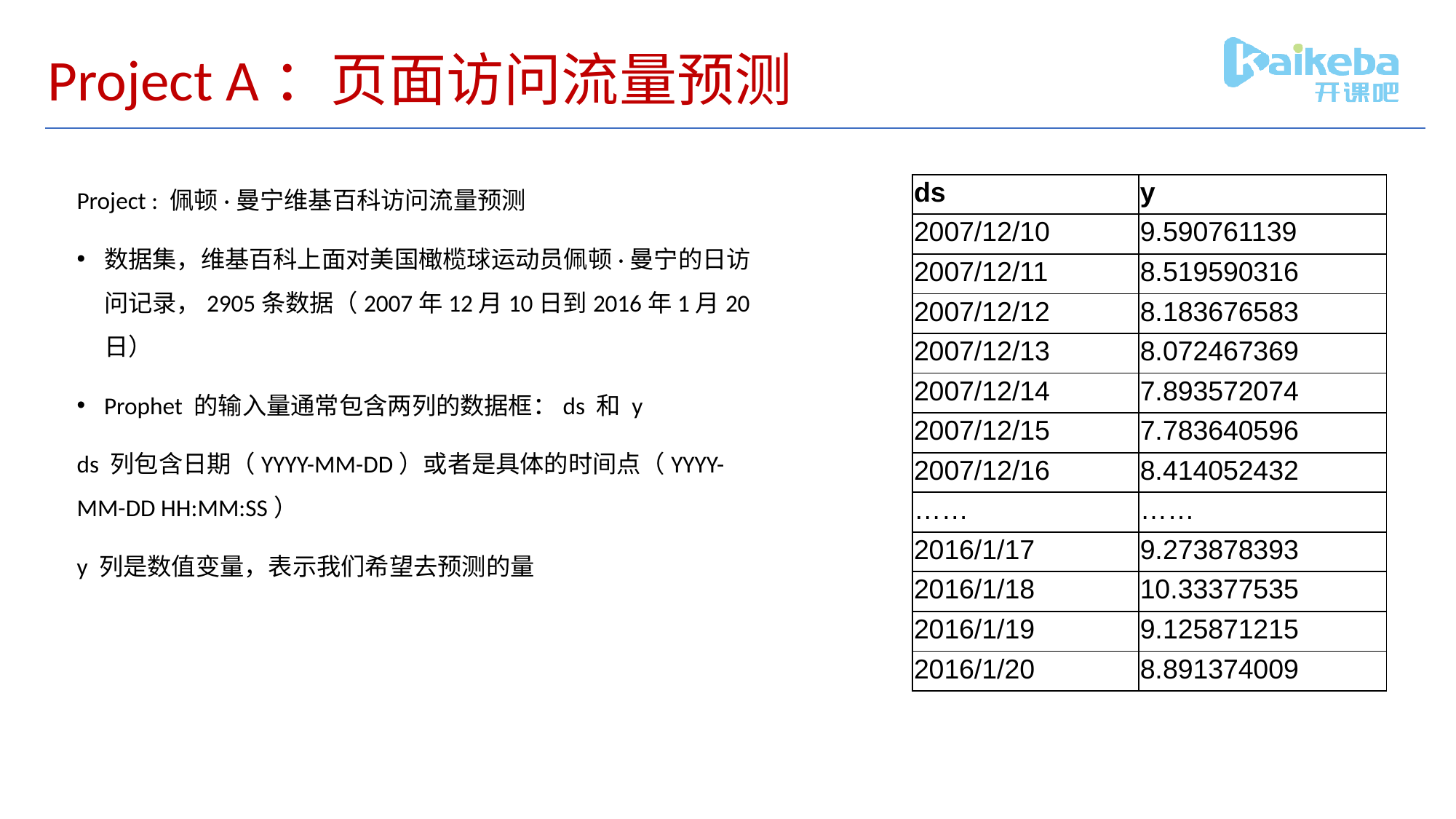

# Project A：页面访问流量预测
Project : 佩顿·曼宁维基百科访问流量预测
数据集，维基百科上面对美国橄榄球运动员佩顿·曼宁的日访问记录，2905条数据（2007年12月10日到2016年1月20日）
Prophet 的输入量通常包含两列的数据框：ds 和 y
ds 列包含日期（YYYY-MM-DD）或者是具体的时间点（YYYY-MM-DD HH:MM:SS）
y 列是数值变量，表示我们希望去预测的量

| ds | y |
| --- | --- |
| 2007/12/10 | 9.590761139 |
| 2007/12/11 | 8.519590316 |
| 2007/12/12 | 8.183676583 |
| 2007/12/13 | 8.072467369 |
| 2007/12/14 | 7.893572074 |
| 2007/12/15 | 7.783640596 |
| 2007/12/16 | 8.414052432 |
| …… | …… |
| 2016/1/17 | 9.273878393 |
| 2016/1/18 | 10.33377535 |
| 2016/1/19 | 9.125871215 |
| 2016/1/20 | 8.891374009 |